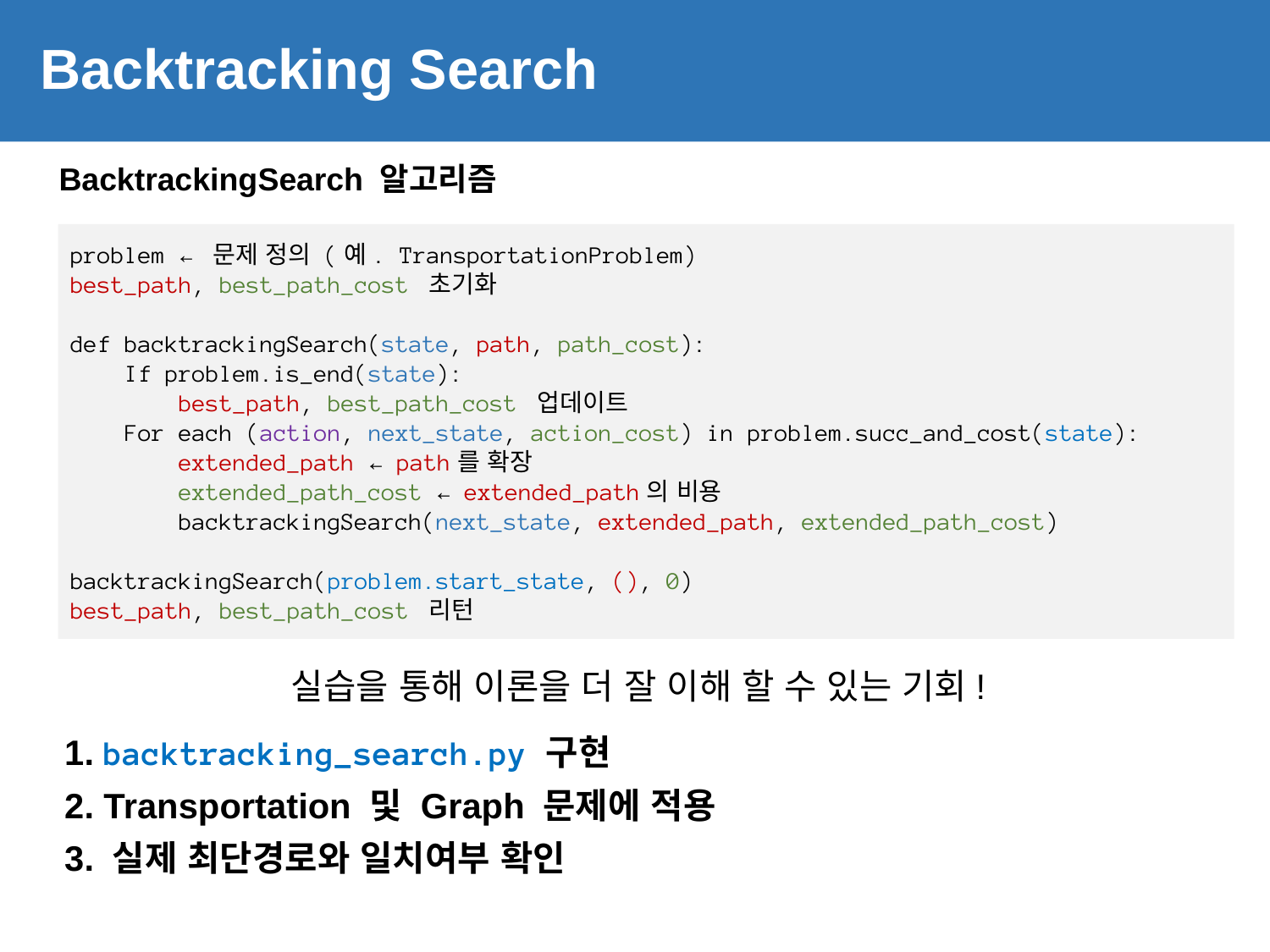

# Backtracking Search
19
BacktrackingSearch 알고리즘
problem ← 문제 정의 (예. TransportationProblem)
best_path, best_path_cost 초기화

def backtrackingSearch(state, path, path_cost):
    If problem.is_end(state):
        best_path, best_path_cost 업데이트
    For each (action, next_state, action_cost) in problem.succ_and_cost(state):
        extended_path ← path를 확장
        extended_path_cost ← extended_path의 비용
        backtrackingSearch(next_state, extended_path, extended_path_cost)

backtrackingSearch(problem.start_state, (), 0)
best_path, best_path_cost 리턴
실습을 통해 이론을 더 잘 이해 할 수 있는 기회!
1. backtracking_search.py 구현
2. Transportation 및 Graph 문제에 적용
3. 실제 최단경로와 일치여부 확인